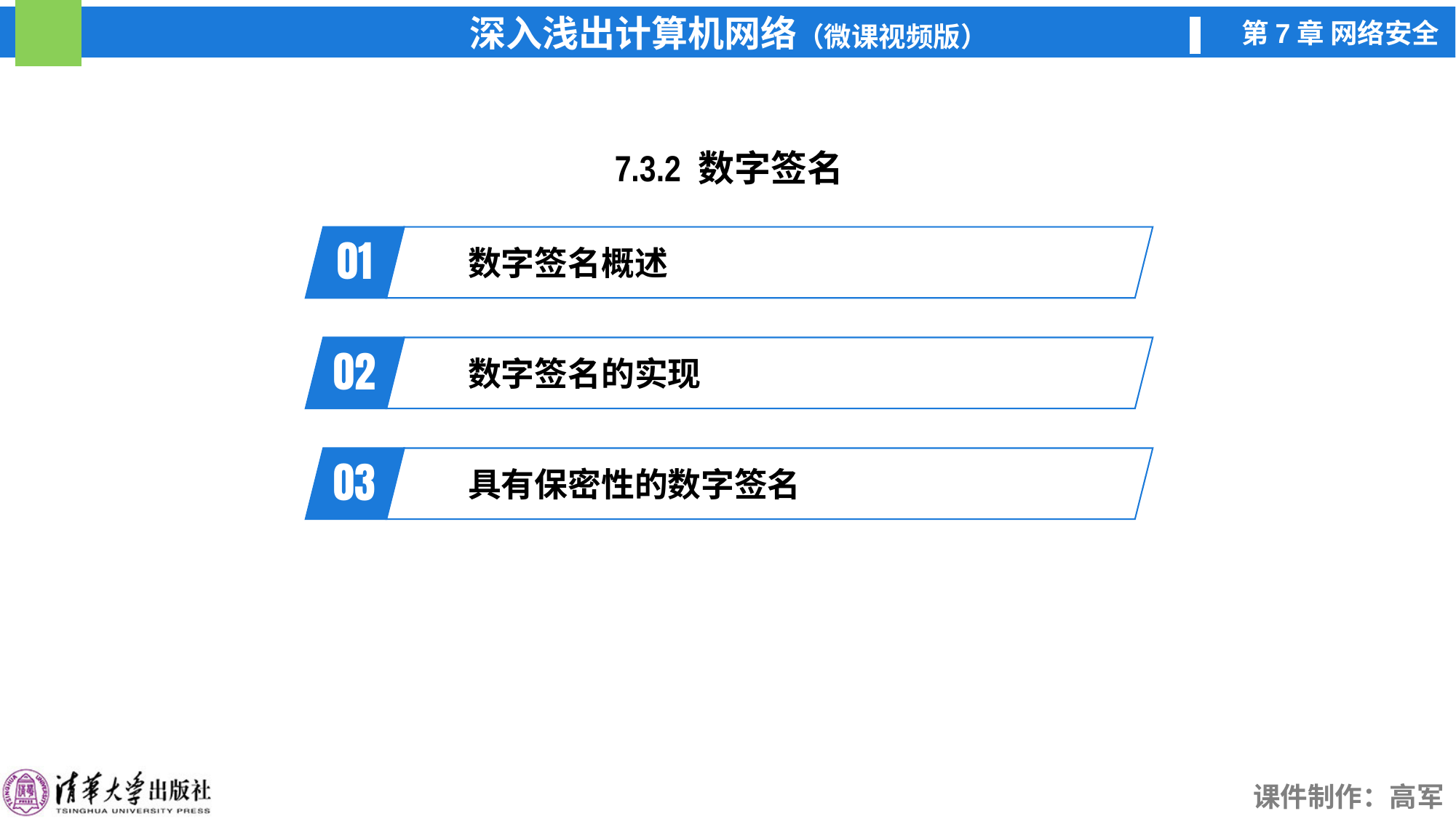

7.3.2 数字签名
01
数字签名概述
02
数字签名的实现
03
具有保密性的数字签名